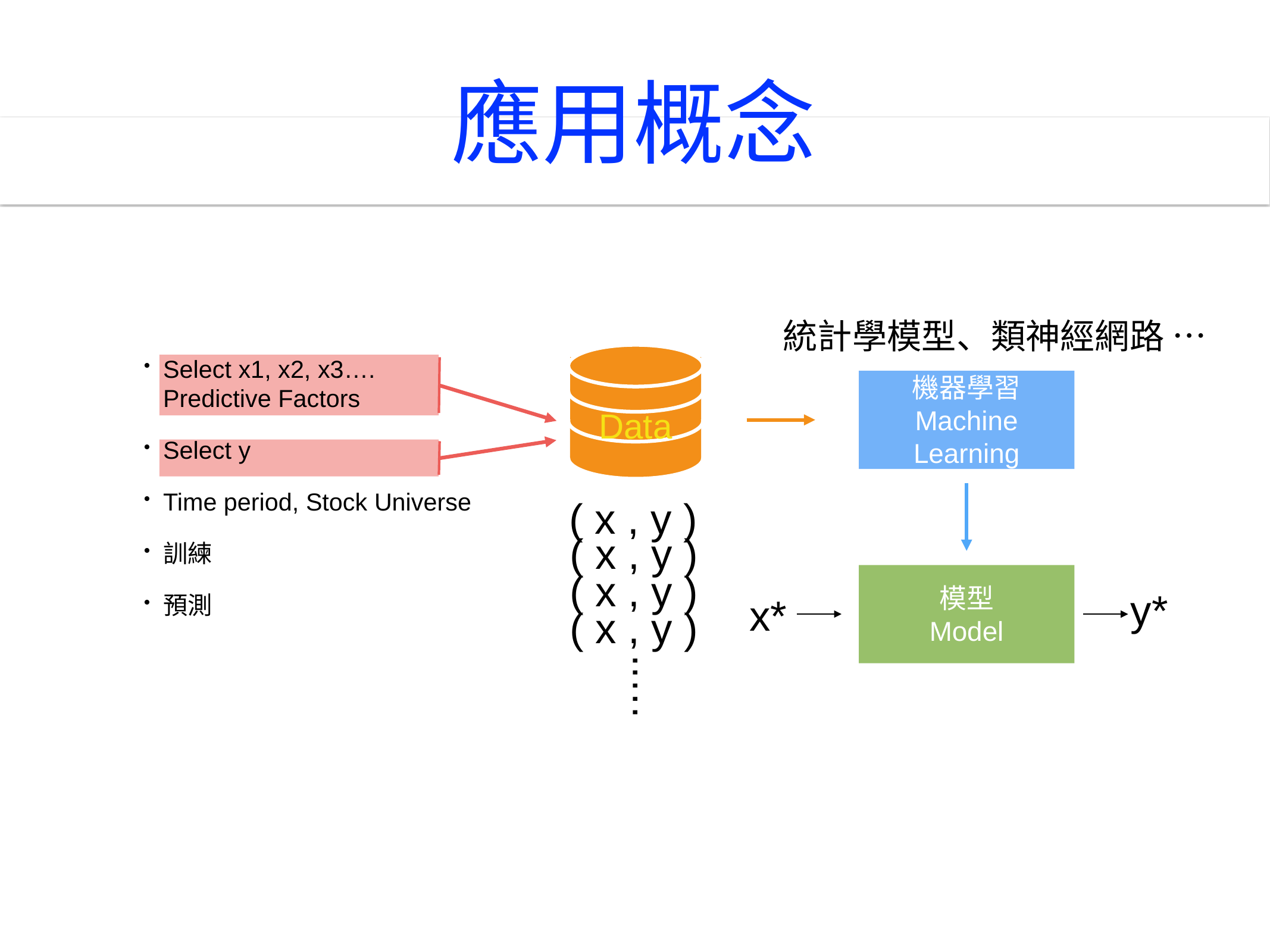

應用概念
統計學模型、類神經網路 …

Select x1, x2, x3….
Predictive Factors
Select y
Time period, Stock Universe
訓練
預測

機器學習
Machine Learning

Data

( x , y )
( x , y )
( x , y )
模型
Model
y*
x*
( x , y )

…..